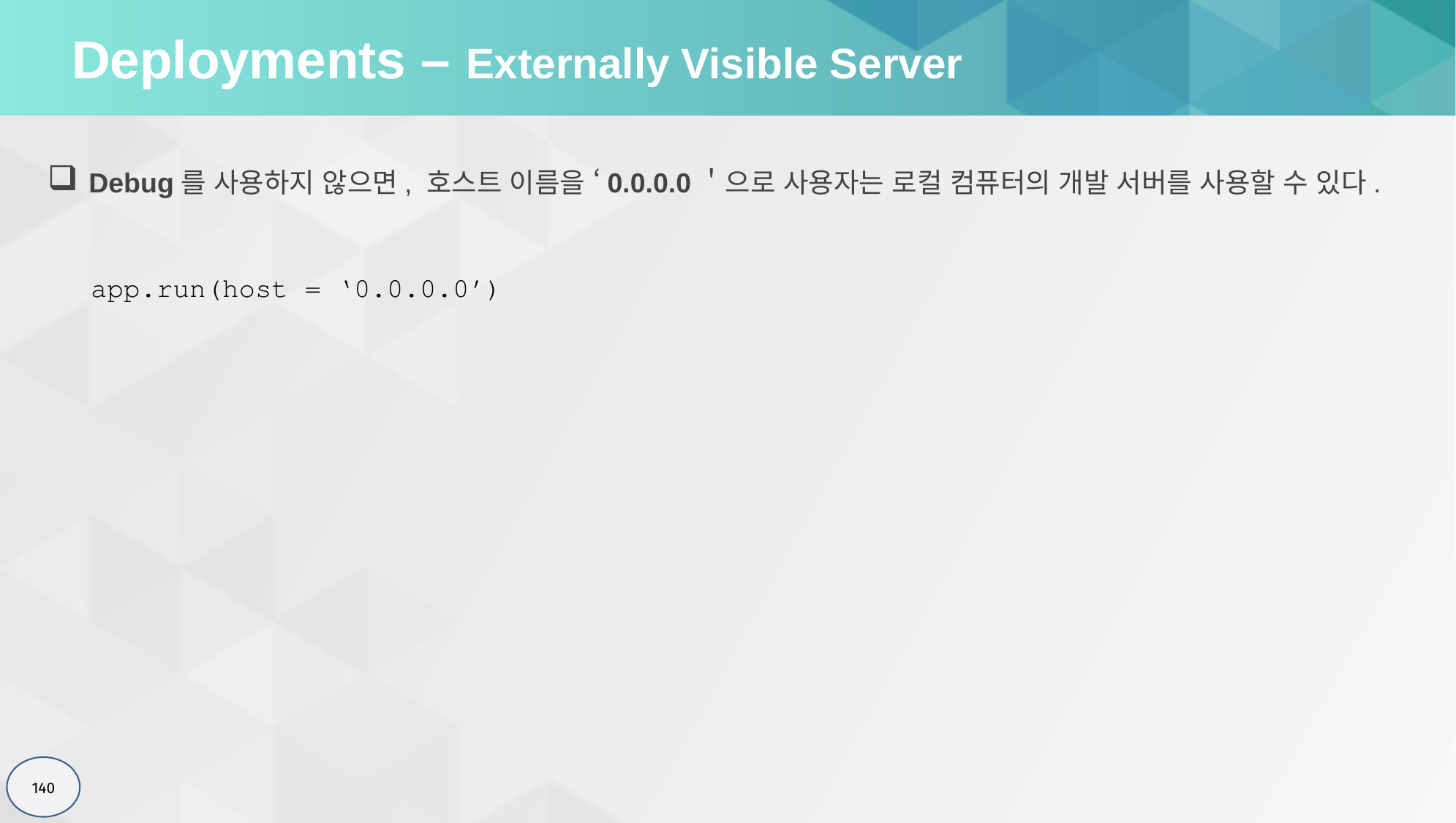

# Deployments – Externally Visible Server
Debug를 사용하지 않으면, 호스트 이름을 ‘0.0.0.0＇으로 사용자는 로컬 컴퓨터의 개발 서버를 사용할 수 있다.
app.run(host = ‘0.0.0.0’)